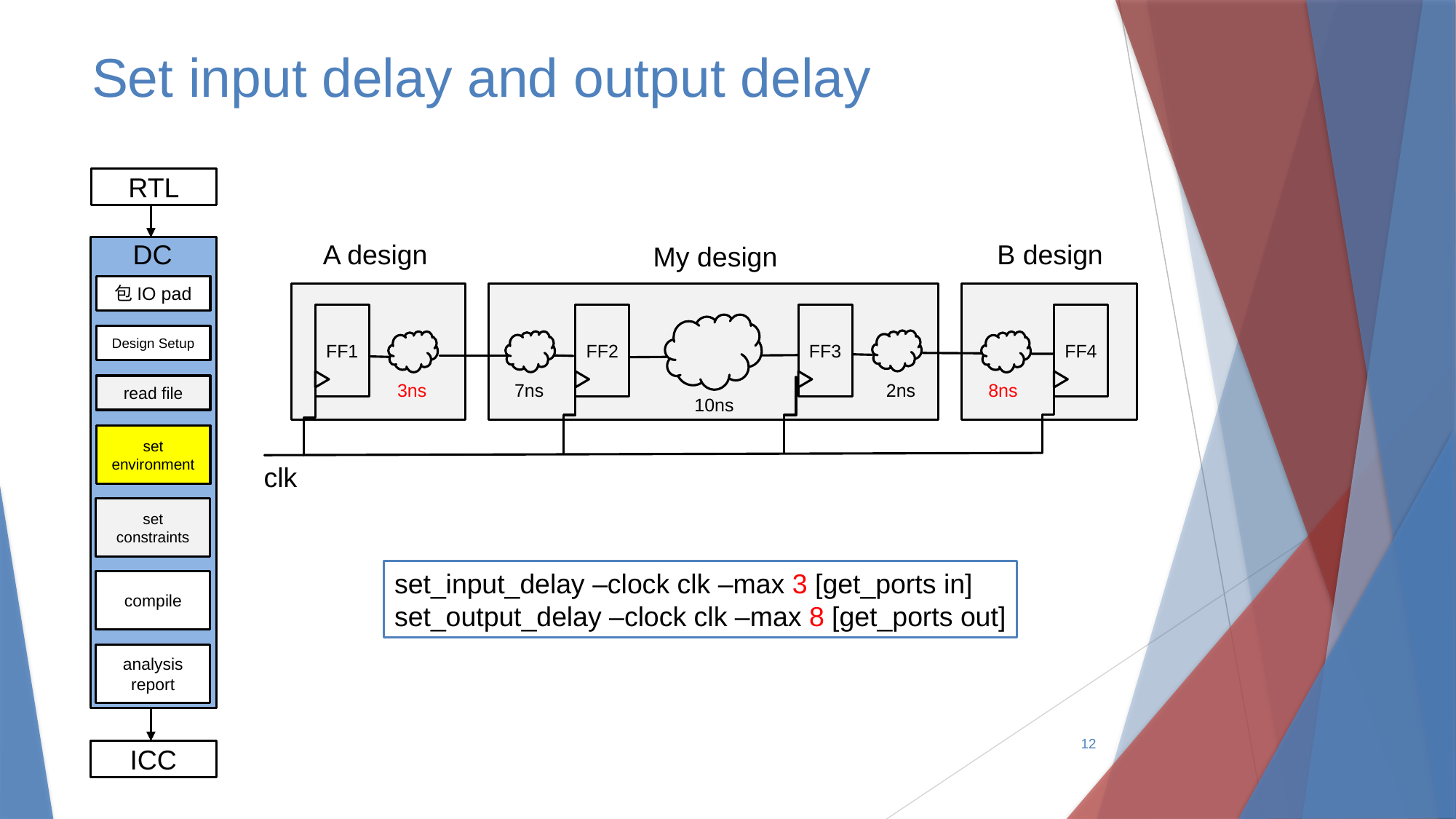

# Set input delay and output delay
RTL
RTL
DC
DC
A design
B design
My design

FF1

FF2

FF3

FF4

3ns
7ns
2ns
8ns
10ns
clk

包IO pad
包io pad
Design Setup
dv環境設定
read file
read file
constraints
set environment
set constraints
set_input_delay –clock clk –max 3 [get_ports in]
set_output_delay –clock clk –max 8 [get_ports out]
compile
analysis
report
12
ICC
ICC